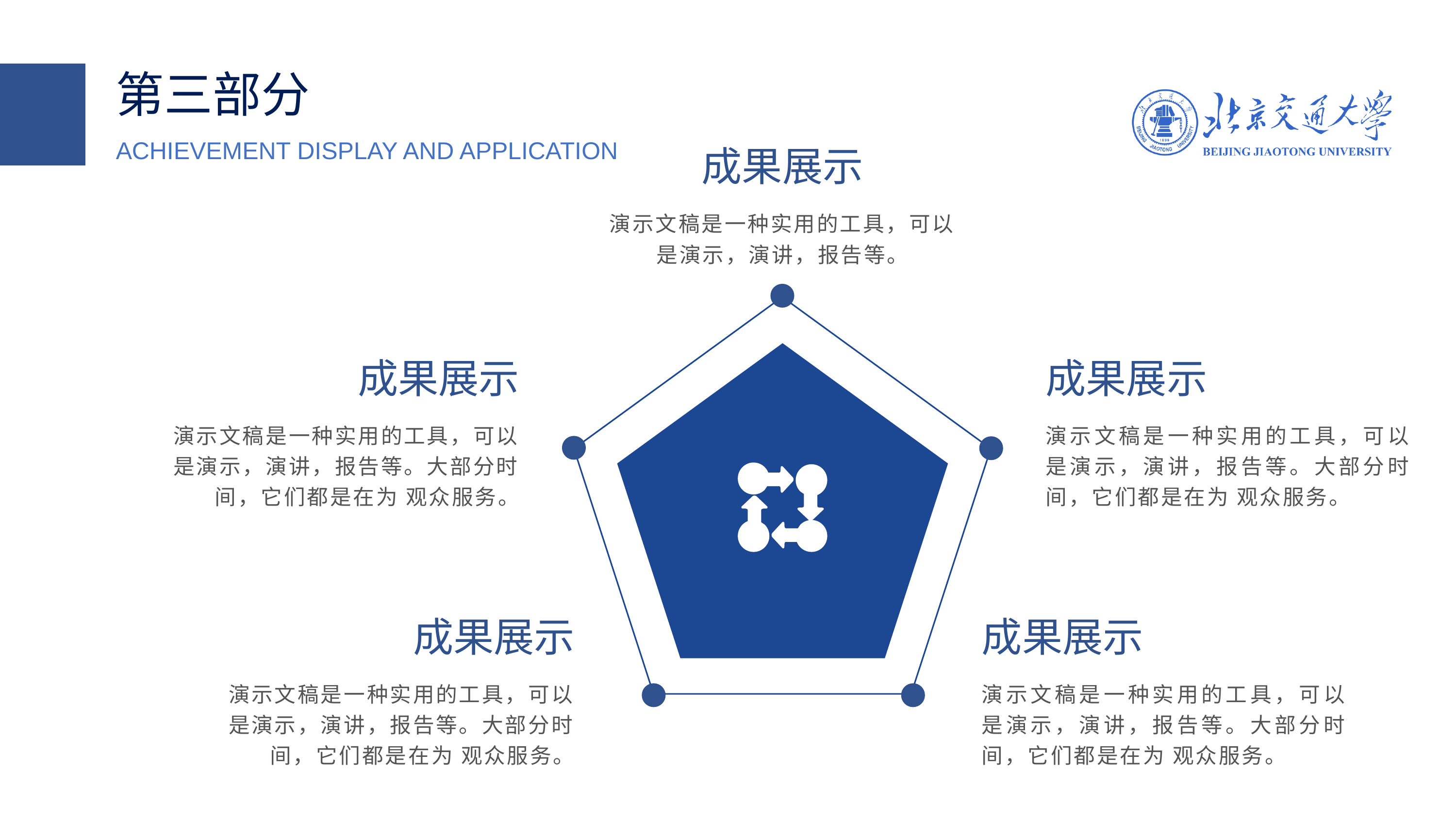

第三部分

ACHIEVEMENT DISPLAY AND APPLICATION
成果展示
演示文稿是一种实用的工具，可以是演示，演讲，报告等。

成果展示
成果展示
演示文稿是一种实用的工具，可以是演示，演讲，报告等。大部分时间，它们都是在为 观众服务。
演示文稿是一种实用的工具，可以是演示，演讲，报告等。大部分时间，它们都是在为 观众服务。

成果展示
成果展示
演示文稿是一种实用的工具，可以是演示，演讲，报告等。大部分时间，它们都是在为 观众服务。
演示文稿是一种实用的工具，可以是演示，演讲，报告等。大部分时间，它们都是在为 观众服务。